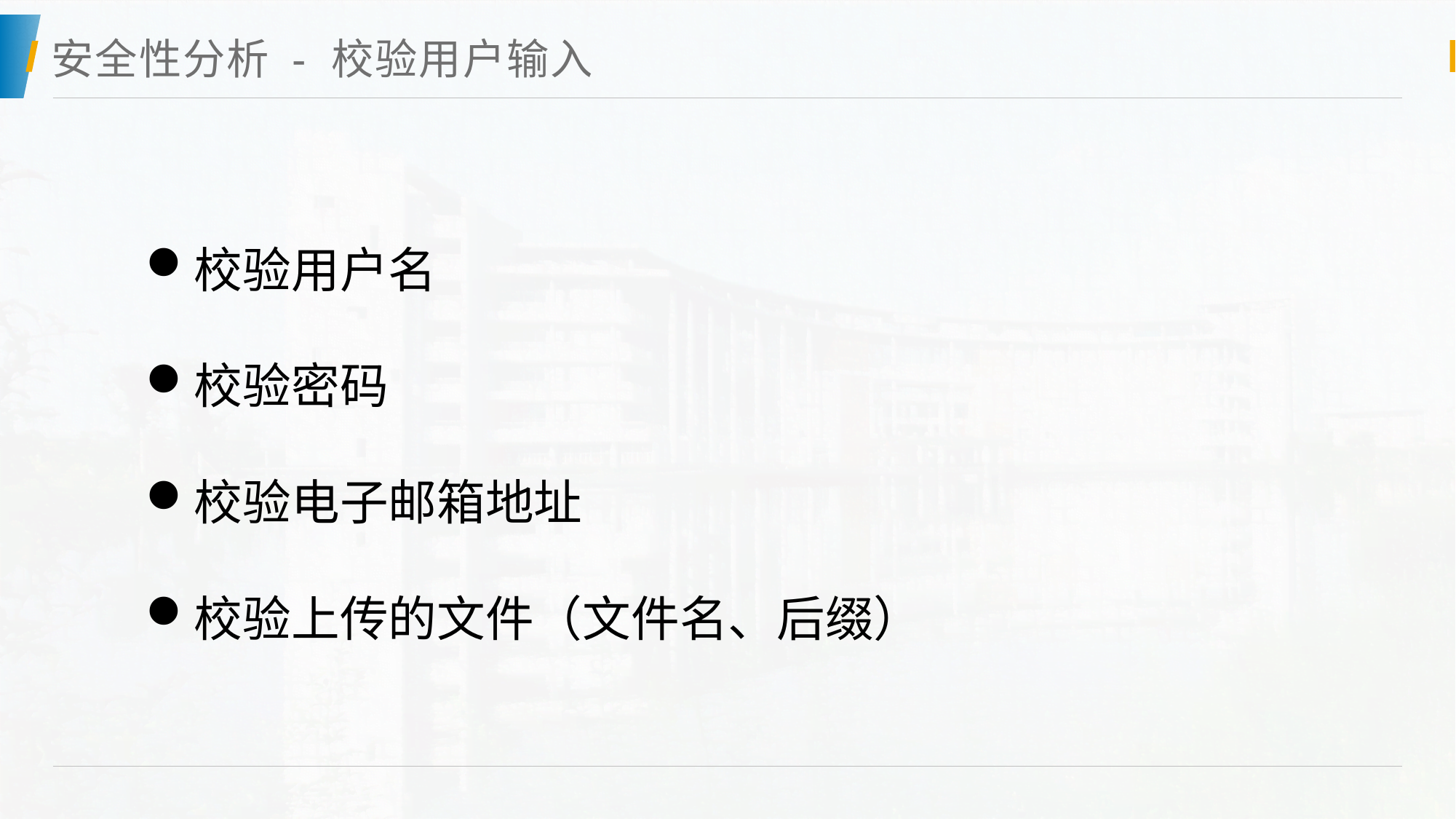

# 安全性分析 - 校验用户输入
校验用户名
校验密码
校验电子邮箱地址
校验上传的文件（文件名、后缀）